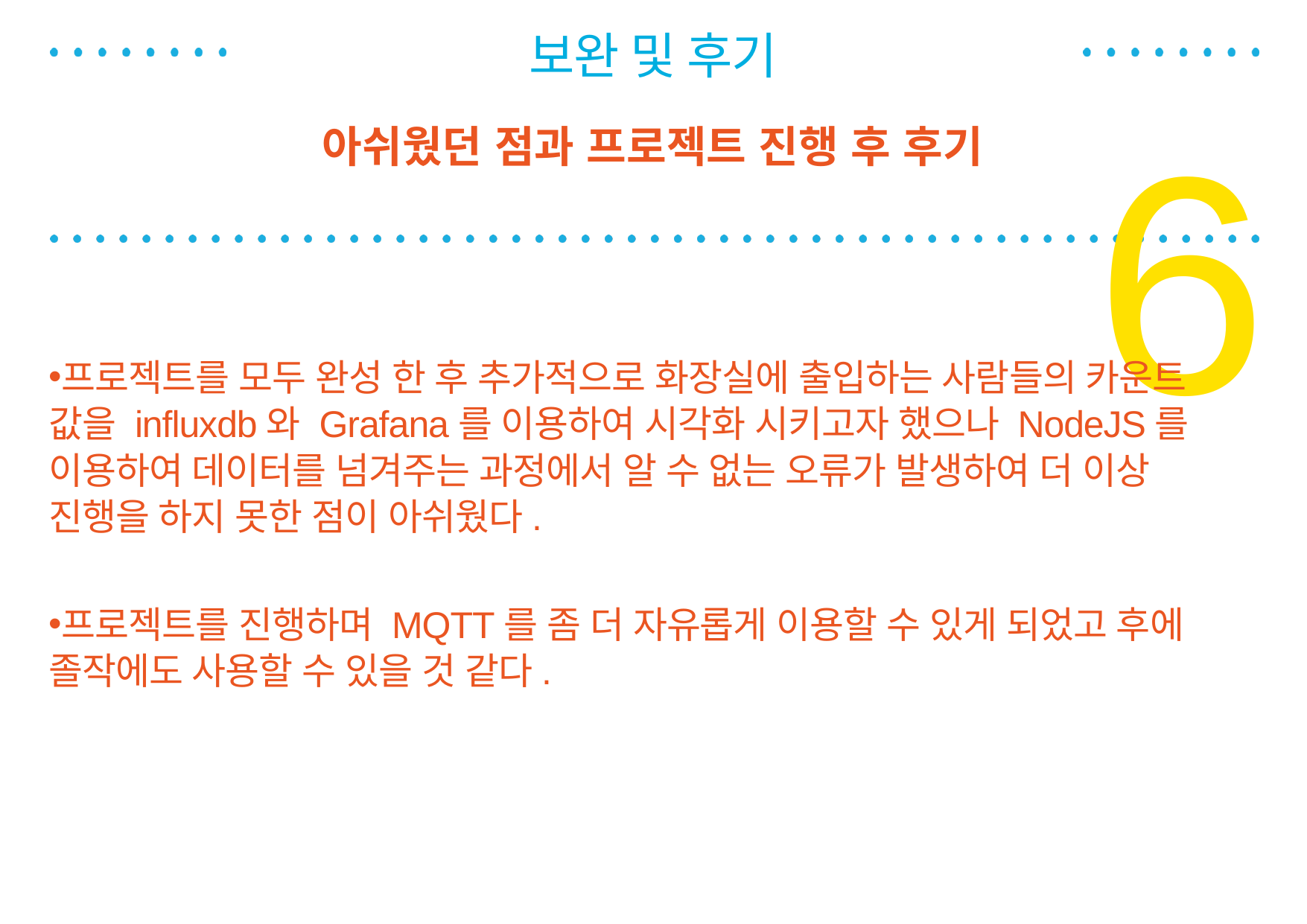

보완 및 후기
6
아쉬웠던 점과 프로젝트 진행 후 후기
프로젝트를 모두 완성 한 후 추가적으로 화장실에 출입하는 사람들의 카운트 값을 influxdb와 Grafana를 이용하여 시각화 시키고자 했으나 NodeJS를 이용하여 데이터를 넘겨주는 과정에서 알 수 없는 오류가 발생하여 더 이상 진행을 하지 못한 점이 아쉬웠다.

프로젝트를 진행하며 MQTT를 좀 더 자유롭게 이용할 수 있게 되었고 후에 졸작에도 사용할 수 있을 것 같다.